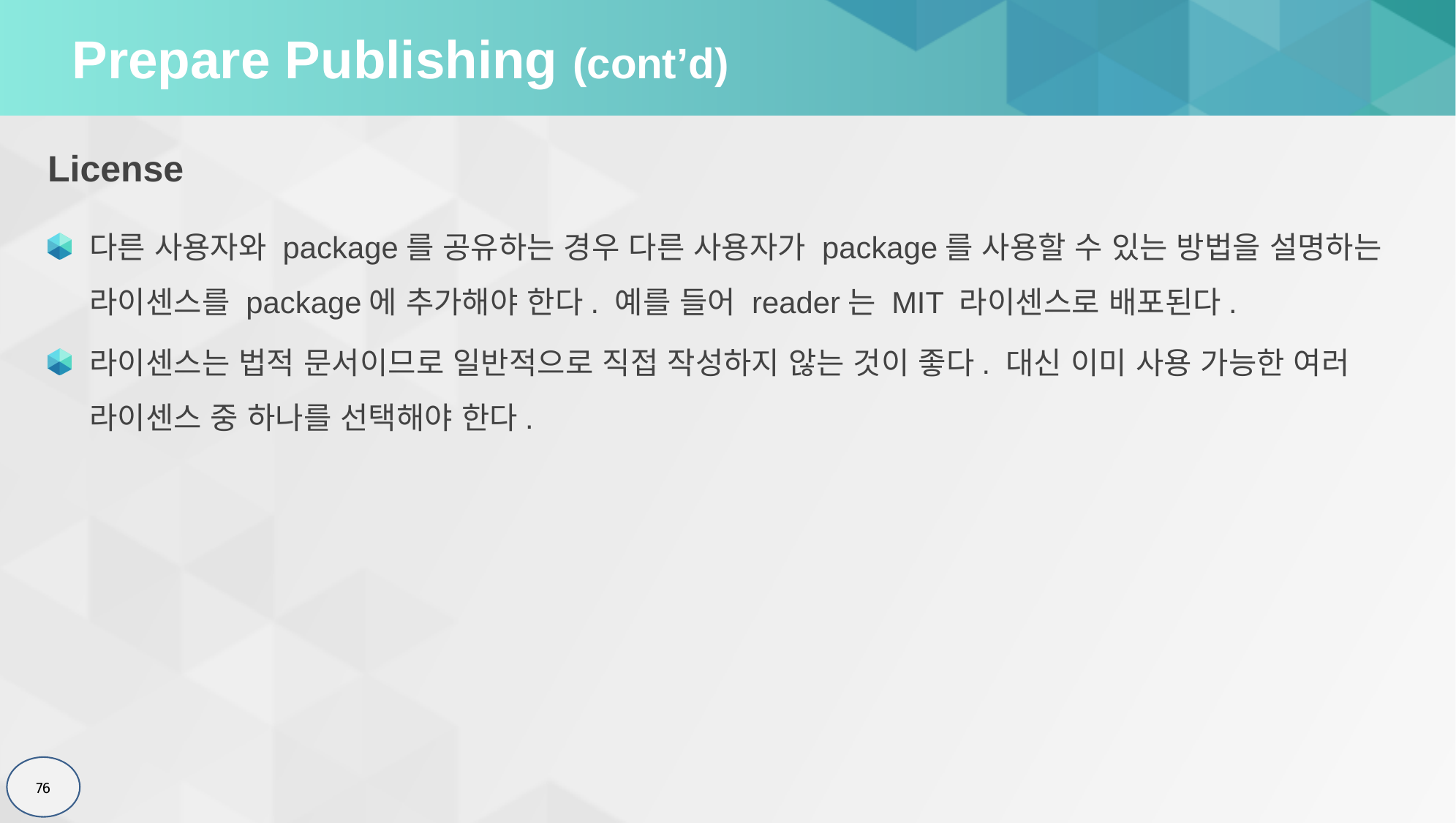

# Prepare Publishing (cont’d)
License
다른 사용자와 package를 공유하는 경우 다른 사용자가 package를 사용할 수 있는 방법을 설명하는 라이센스를 package에 추가해야 한다. 예를 들어 reader는 MIT 라이센스로 배포된다.
라이센스는 법적 문서이므로 일반적으로 직접 작성하지 않는 것이 좋다. 대신 이미 사용 가능한 여러 라이센스 중 하나를 선택해야 한다.